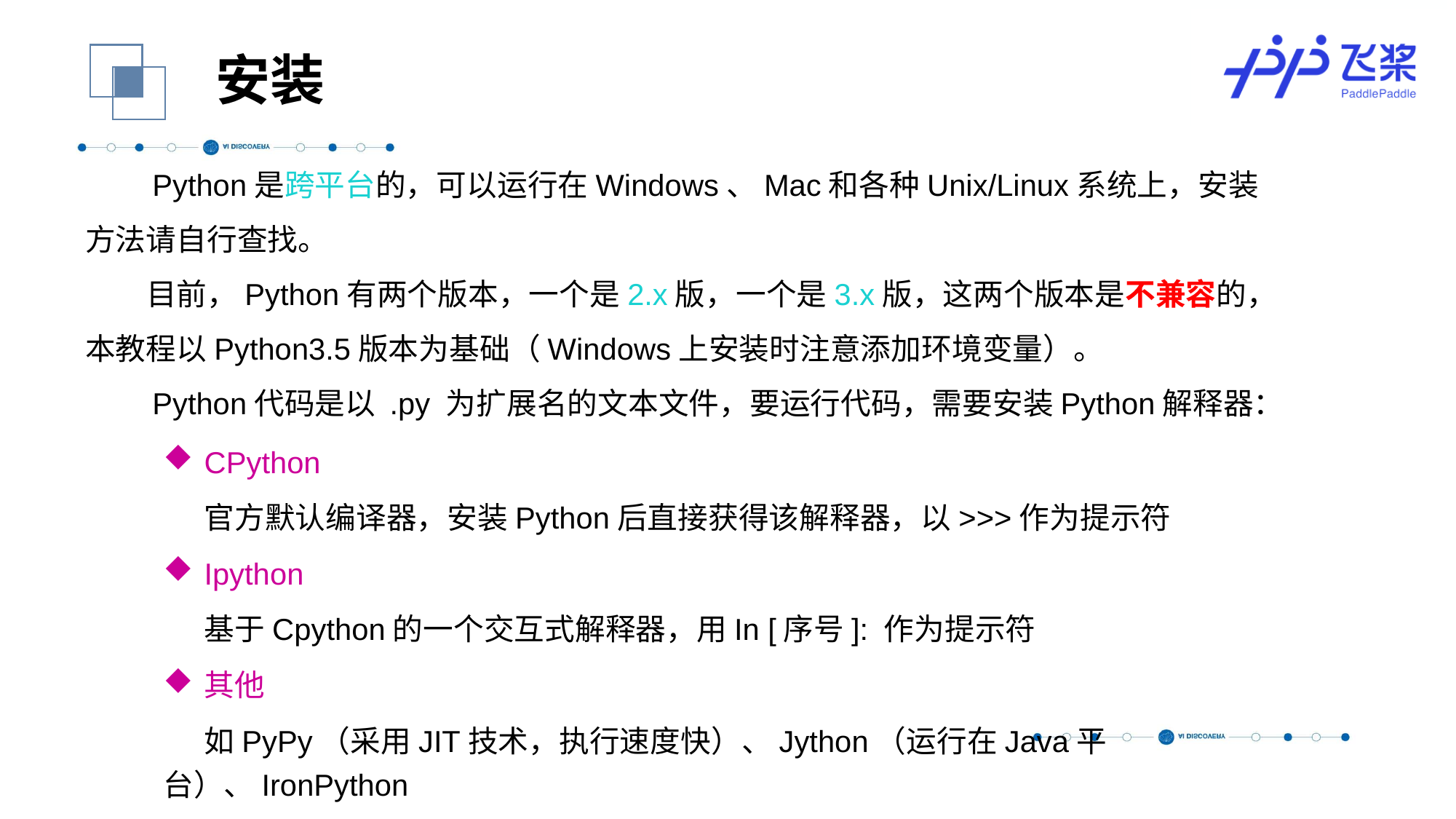

安装
        Python是跨平台的，可以运行在Windows、Mac和各种Unix/Linux系统上，安装方法请自行查找。
        目前，Python有两个版本，一个是2.x版，一个是3.x版，这两个版本是不兼容的，本教程以Python3.5版本为基础（Windows上安装时注意添加环境变量）。
        Python代码是以 .py 为扩展名的文本文件，要运行代码，需要安装Python解释器：

CPython
     官方默认编译器，安装Python后直接获得该解释器，以>>>作为提示符
Ipython
     基于Cpython的一个交互式解释器，用In [序号]: 作为提示符
其他
     如PyPy（采用JIT技术，执行速度快）、Jython（运行在Java平台）、IronPython